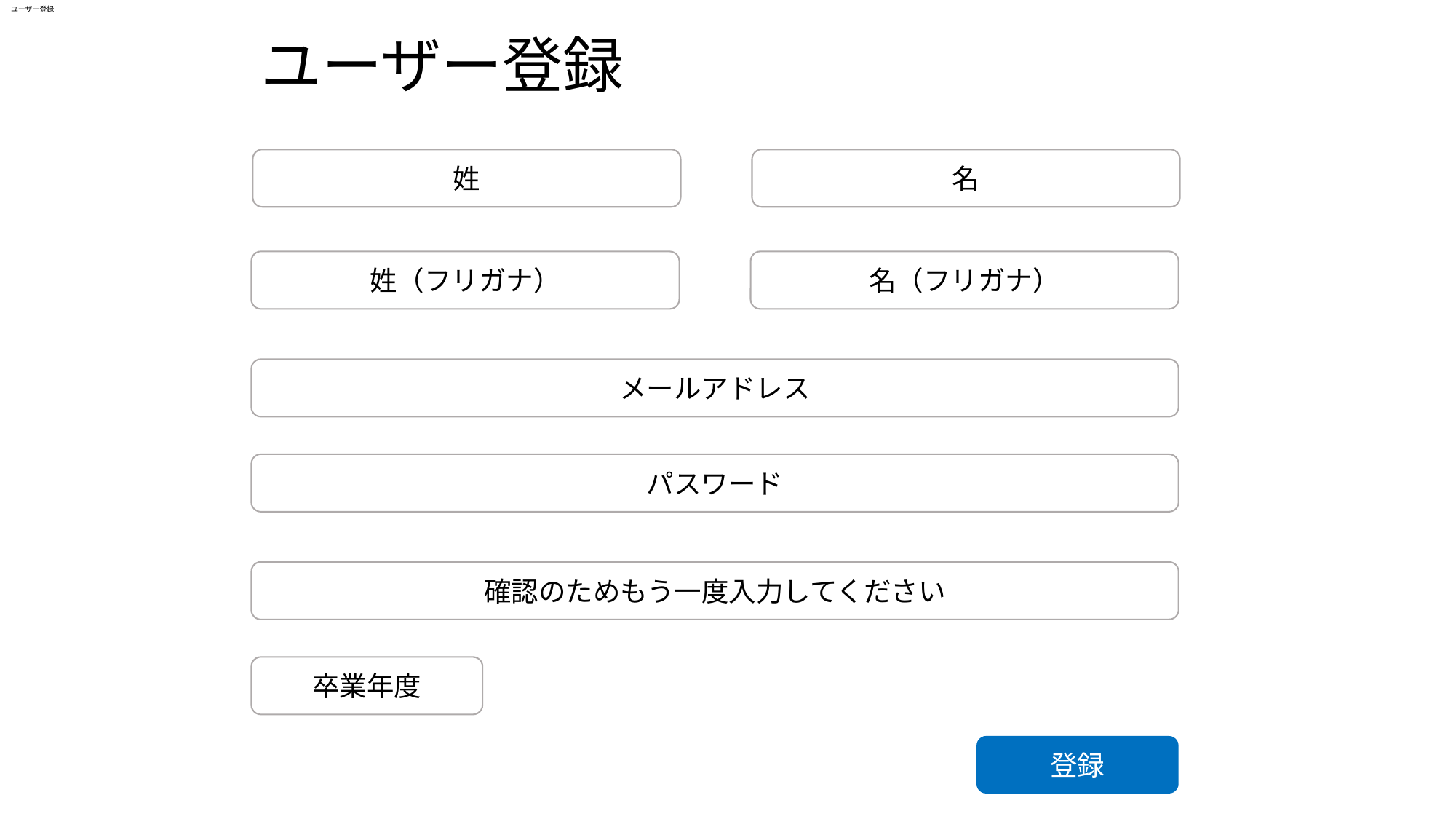

# ユーザー登録
ユーザー登録
名
姓
名（フリガナ）
姓（フリガナ）
メールアドレス
パスワード
確認のためもう一度入力してください
卒業年度
登録